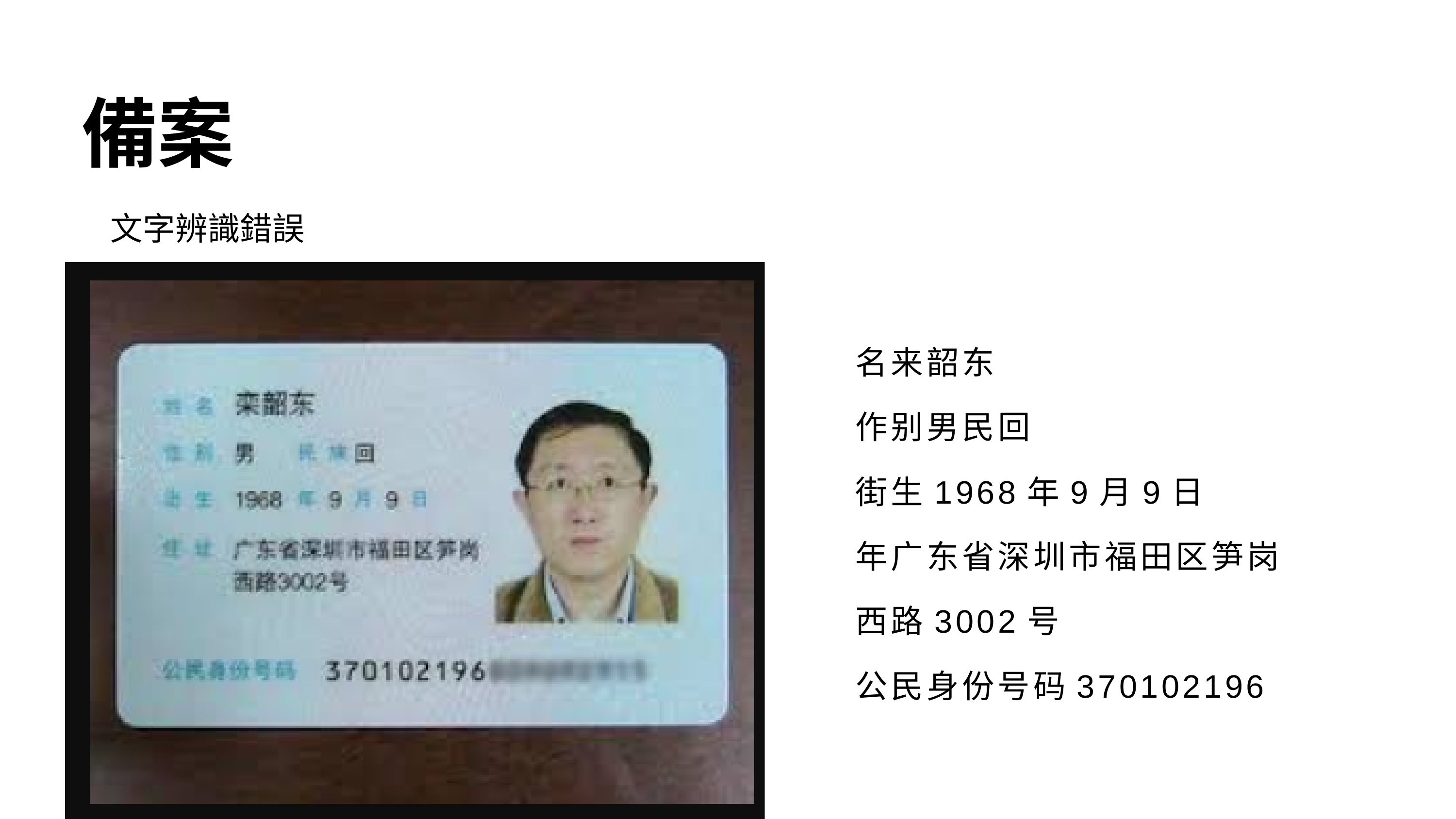

備案
文字辨識錯誤

名来韶东
作别男民回
街生1968年9月9日
年广东省深圳市福田区笋岗
西路3002号
公民身份号码370102196